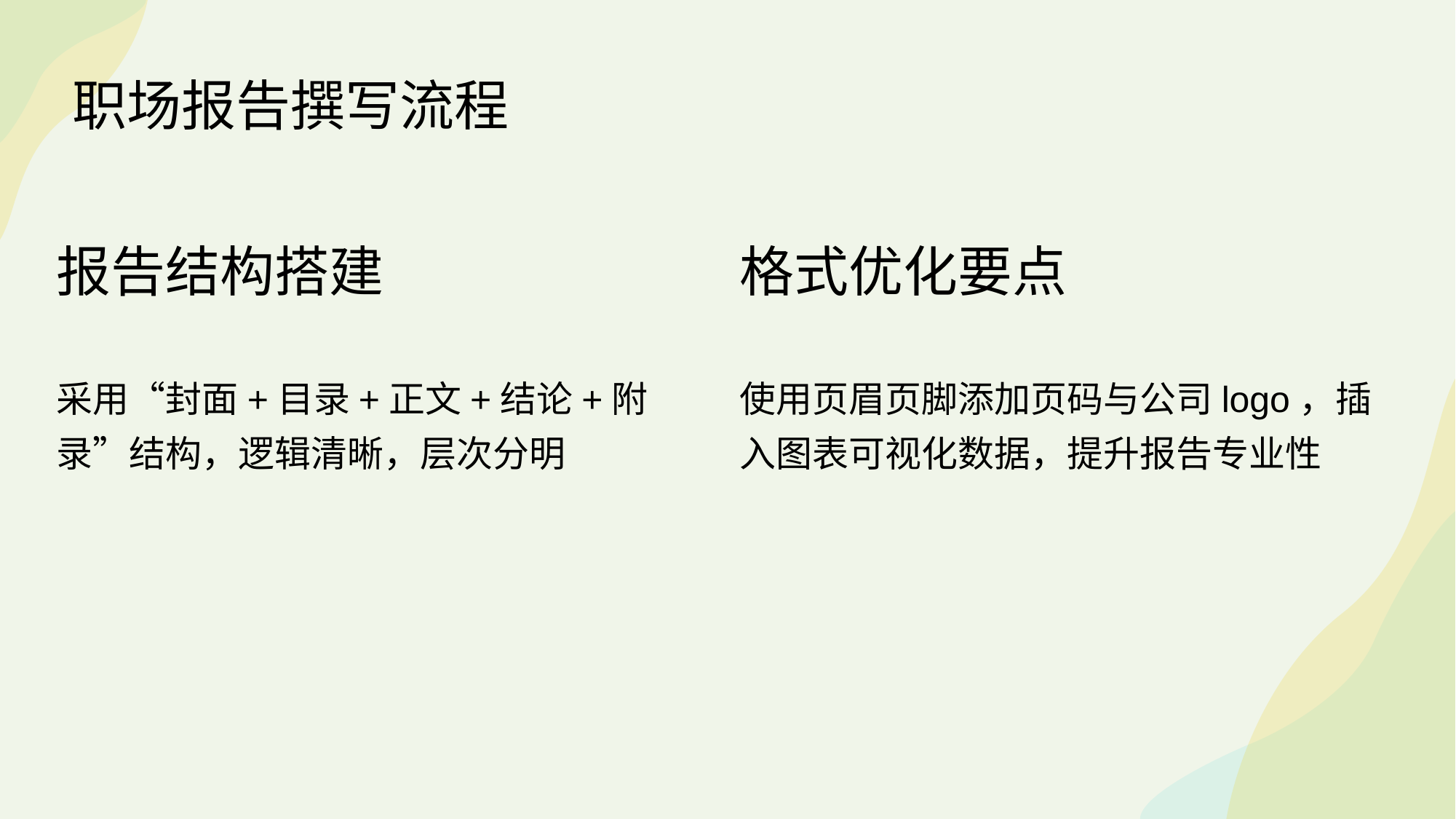

职场报告撰写流程
报告结构搭建
格式优化要点
采用“封面+目录+正文+结论+附录”结构，逻辑清晰，层次分明
使用页眉页脚添加页码与公司logo，插入图表可视化数据，提升报告专业性